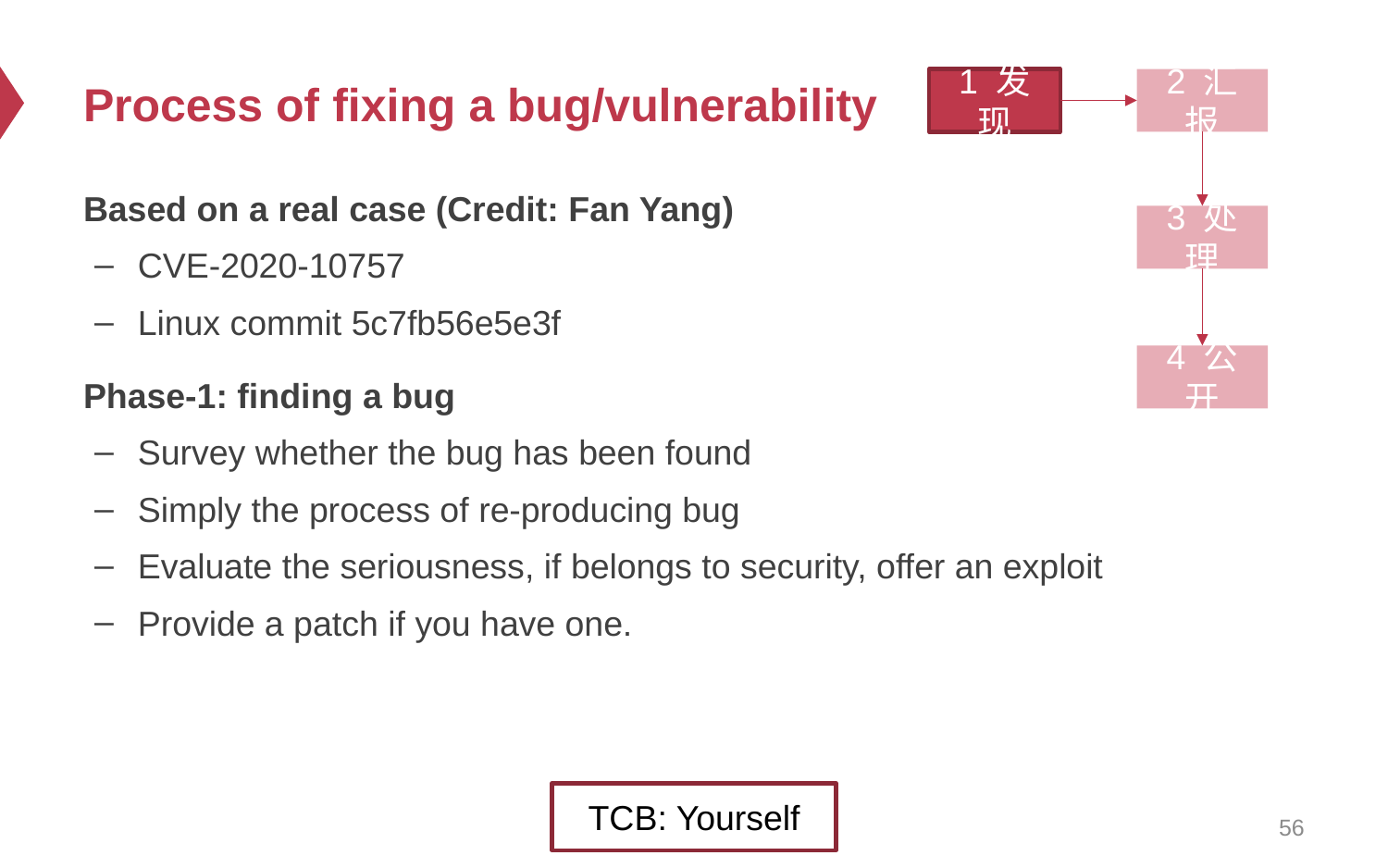

# Process of fixing a bug/vulnerability
1 发现
2 汇报
Based on a real case (Credit: Fan Yang)
CVE-2020-10757
Linux commit 5c7fb56e5e3f
Phase-1: finding a bug
Survey whether the bug has been found
Simply the process of re-producing bug
Evaluate the seriousness, if belongs to security, offer an exploit
Provide a patch if you have one.

3 处理
4 公开
TCB: Yourself
56